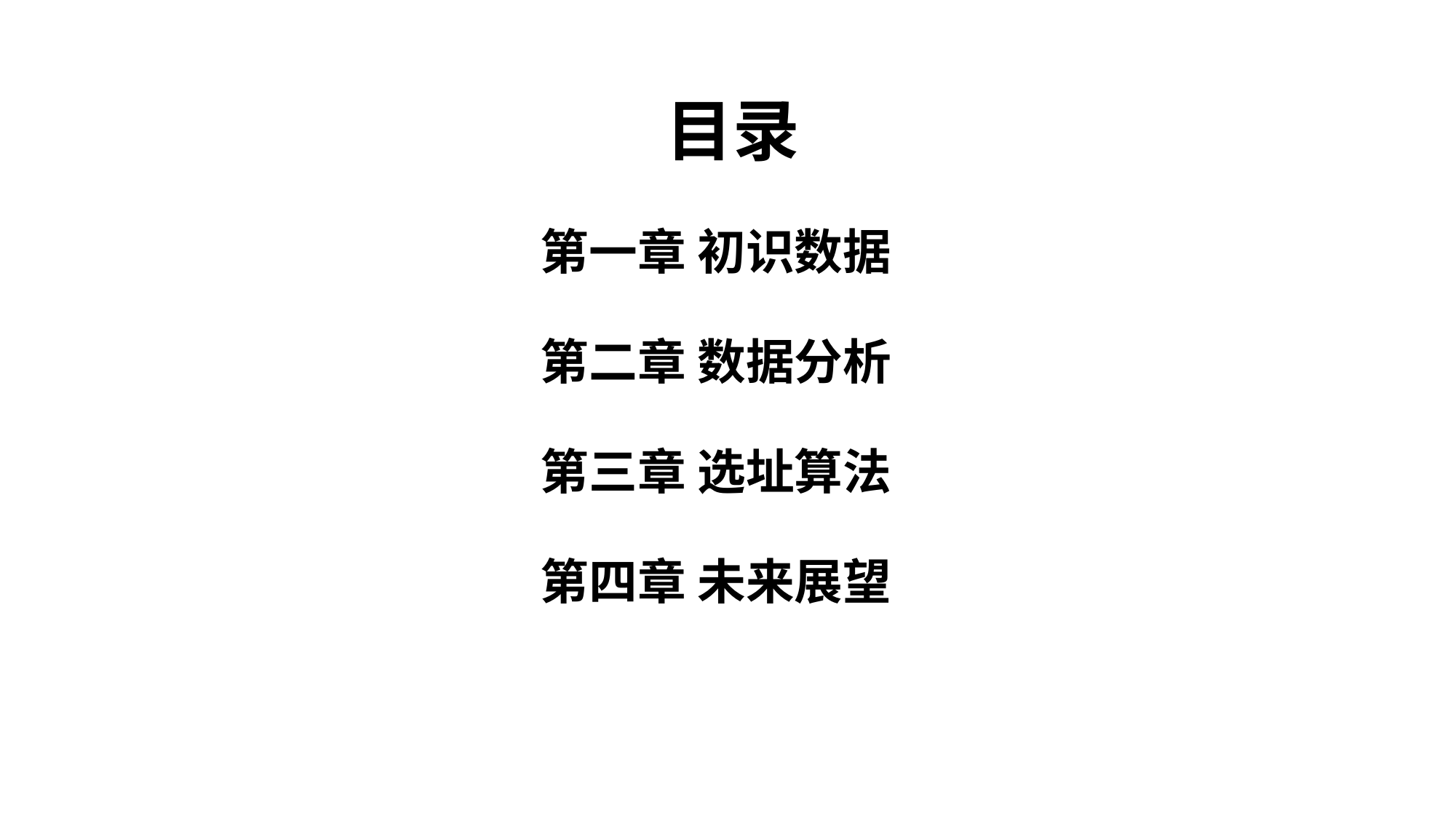

目录
第一章 初识数据
第二章 数据分析
第三章 选址算法
第四章 未来展望